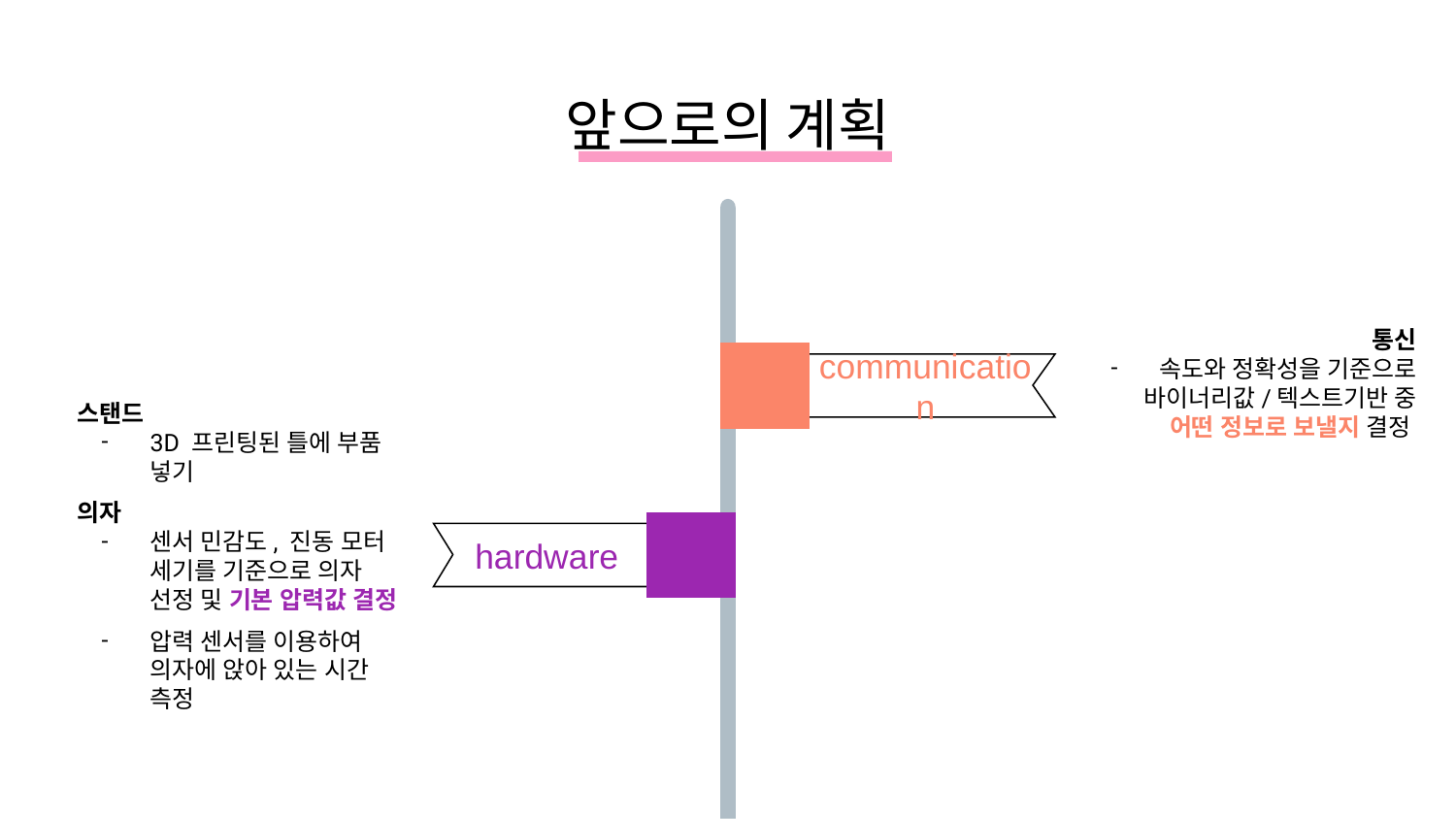

# 앞으로의 계획

통신
속도와 정확성을 기준으로 바이너리값/텍스트기반 중 어떤 정보로 보낼지 결정

communication
스탠드
3D 프린팅된 틀에 부품 넣기

의자
센서 민감도, 진동 모터 세기를 기준으로 의자 선정 및 기본 압력값 결정

압력 센서를 이용하여 의자에 앉아 있는 시간 측정

hardware